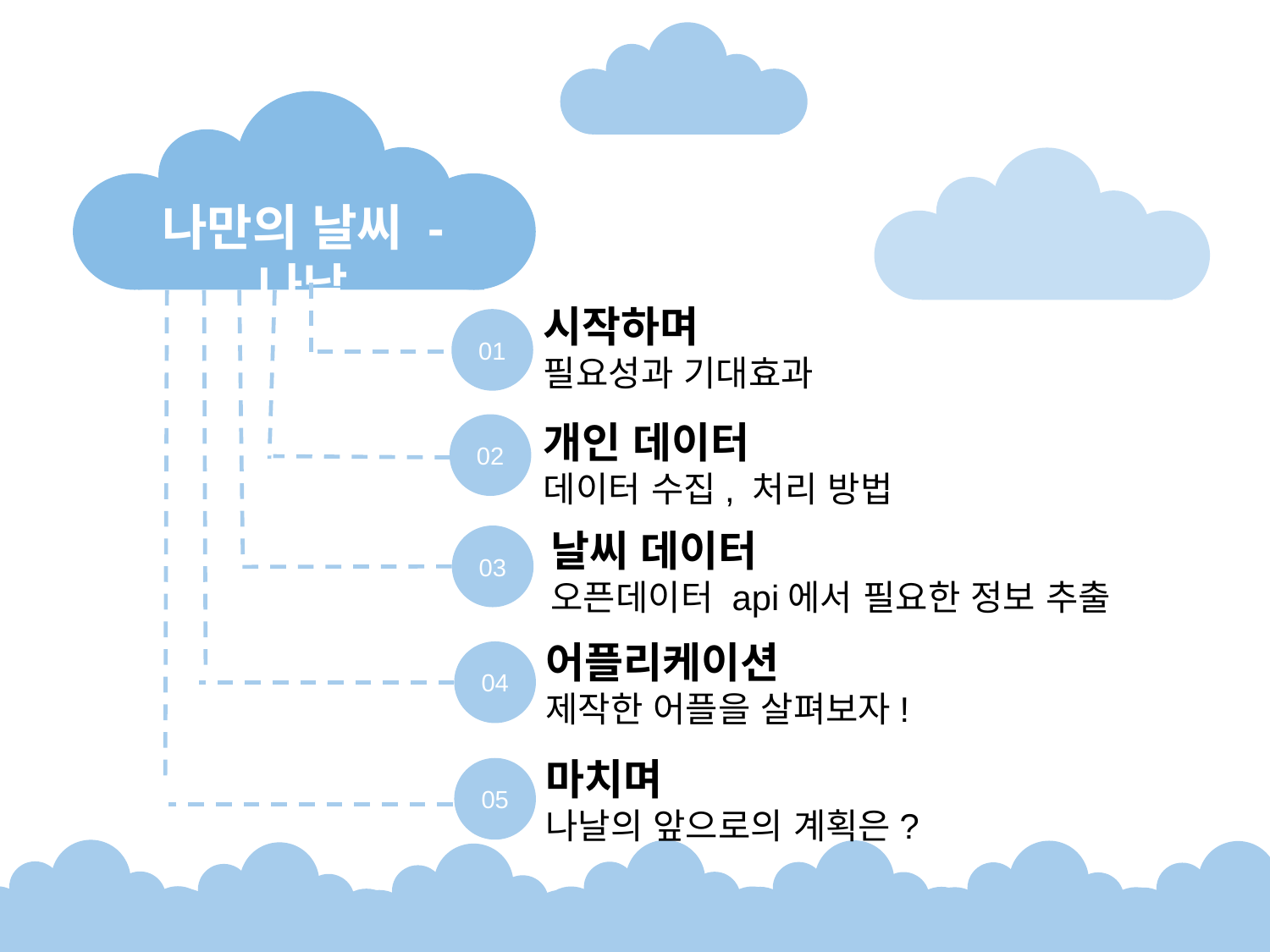

나만의 날씨 - 나날
시작하며
필요성과 기대효과
01
개인 데이터
데이터 수집, 처리 방법
02
날씨 데이터
오픈데이터 api에서 필요한 정보 추출
03
어플리케이션
제작한 어플을 살펴보자!
04
마치며
나날의 앞으로의 계획은?
05